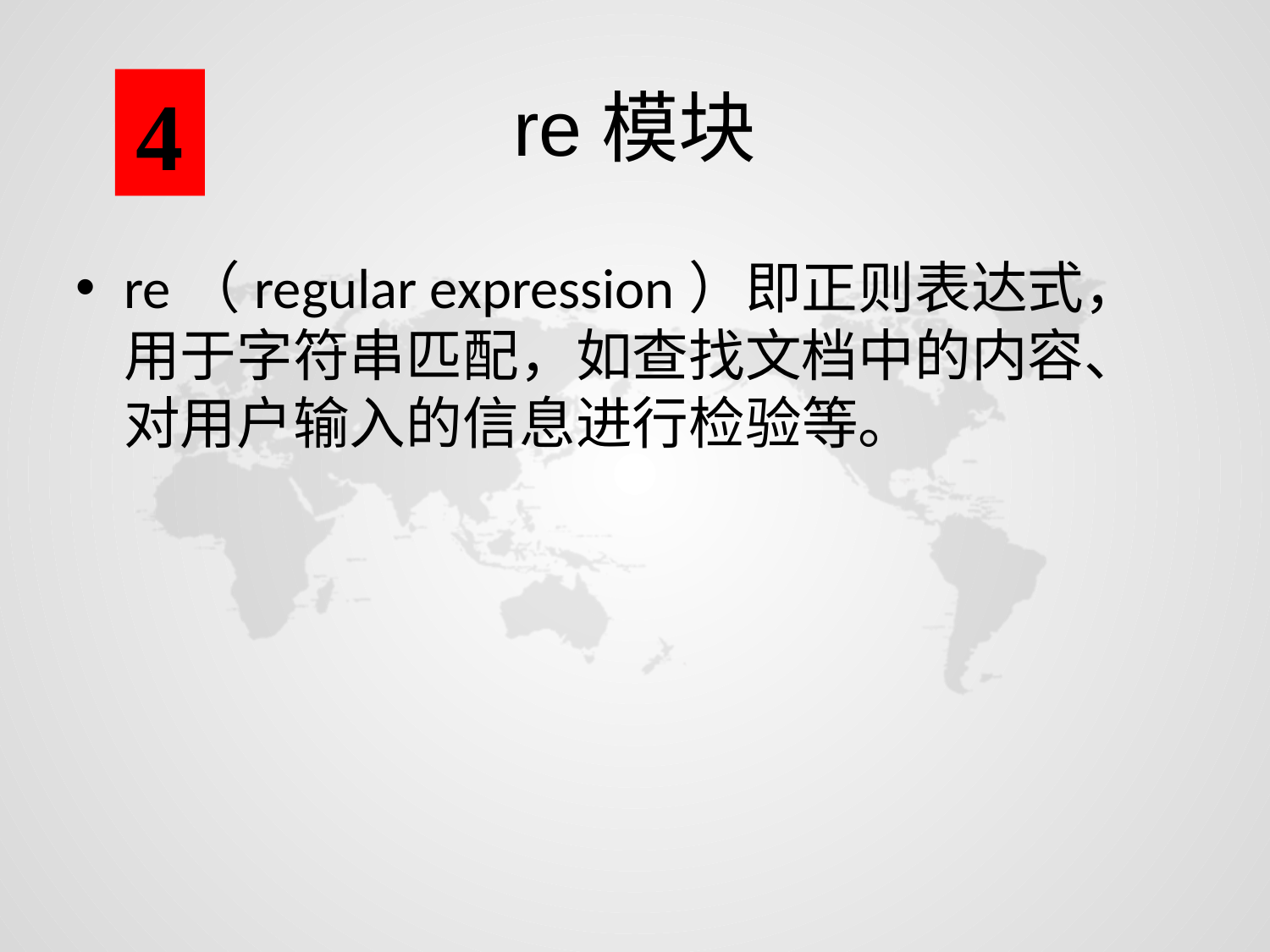

4
# re模块
re（regular expression）即正则表达式，用于字符串匹配，如查找文档中的内容、对用户输入的信息进行检验等。